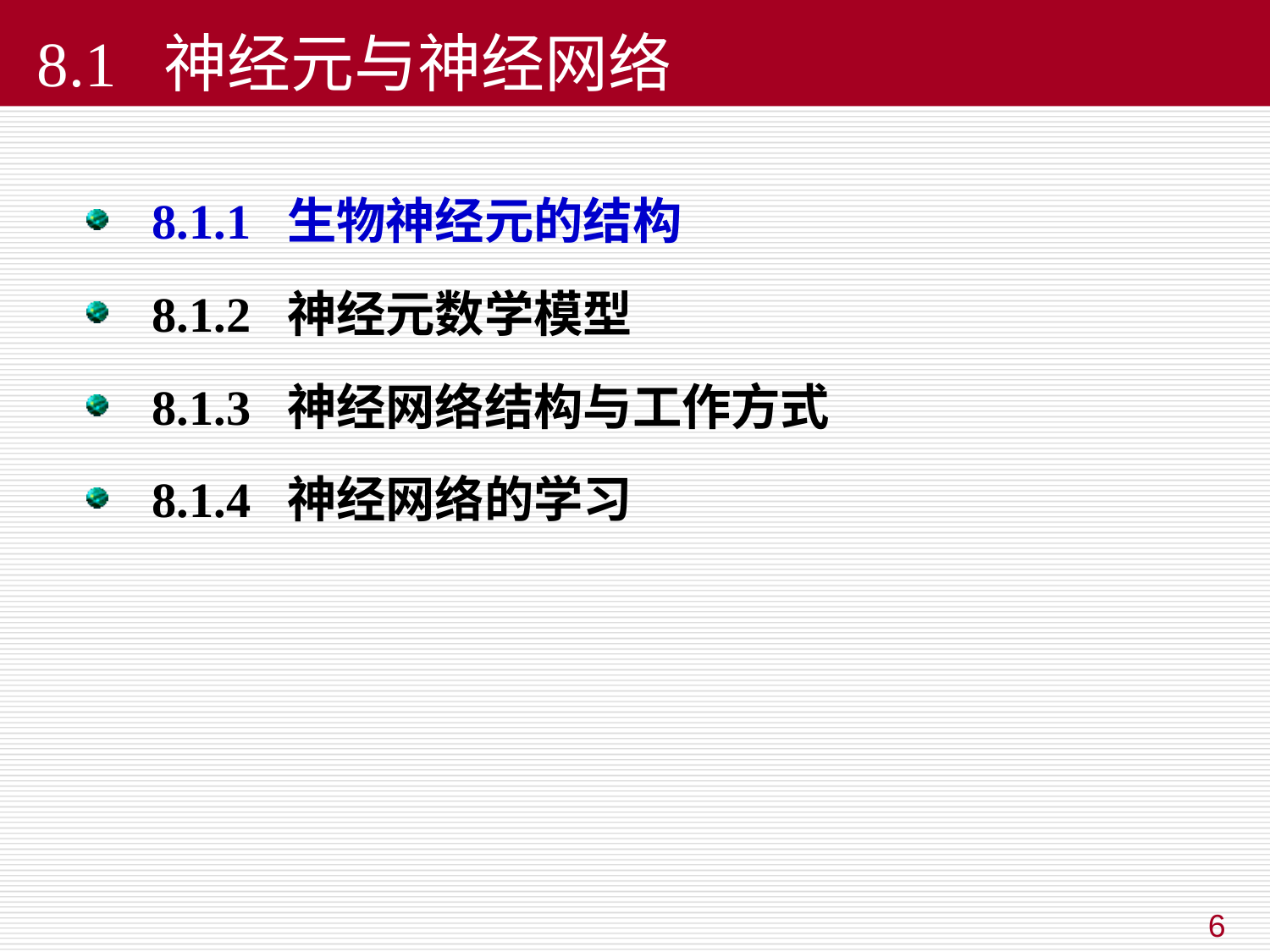

# 8.1  神经元与神经网络
8.1.1  生物神经元的结构
8.1.2  神经元数学模型
8.1.3  神经网络结构与工作方式
8.1.4  神经网络的学习
6